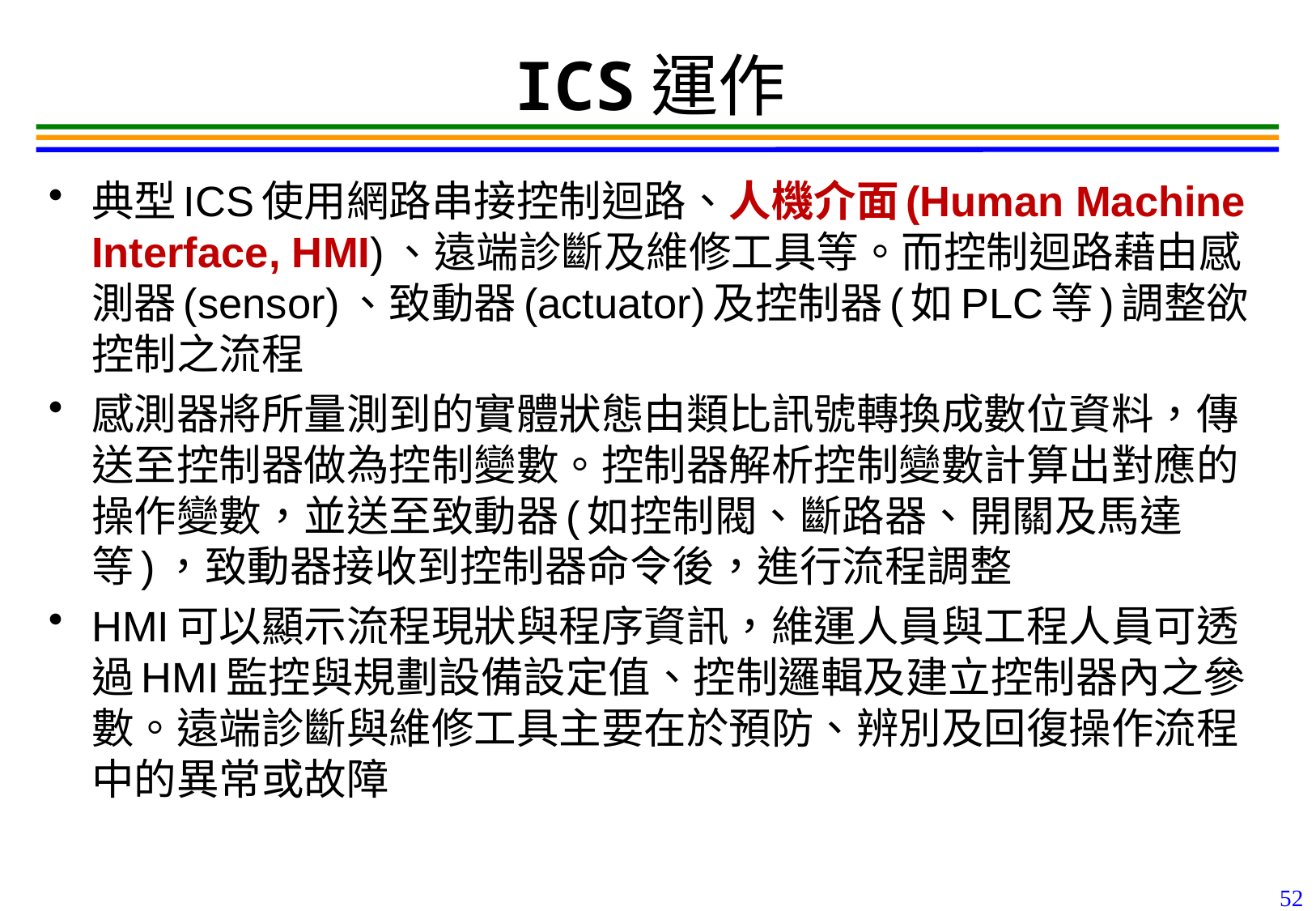

52
# ICS運作
典型ICS使用網路串接控制迴路、人機介面(Human Machine Interface, HMI)、遠端診斷及維修工具等。而控制迴路藉由感測器(sensor)、致動器(actuator)及控制器(如PLC等)調整欲控制之流程
感測器將所量測到的實體狀態由類比訊號轉換成數位資料，傳送至控制器做為控制變數。控制器解析控制變數計算出對應的操作變數，並送至致動器(如控制閥、斷路器、開關及馬達等)，致動器接收到控制器命令後，進行流程調整
HMI可以顯示流程現狀與程序資訊，維運人員與工程人員可透過HMI監控與規劃設備設定值、控制邏輯及建立控制器內之參數。遠端診斷與維修工具主要在於預防、辨別及回復操作流程中的異常或故障